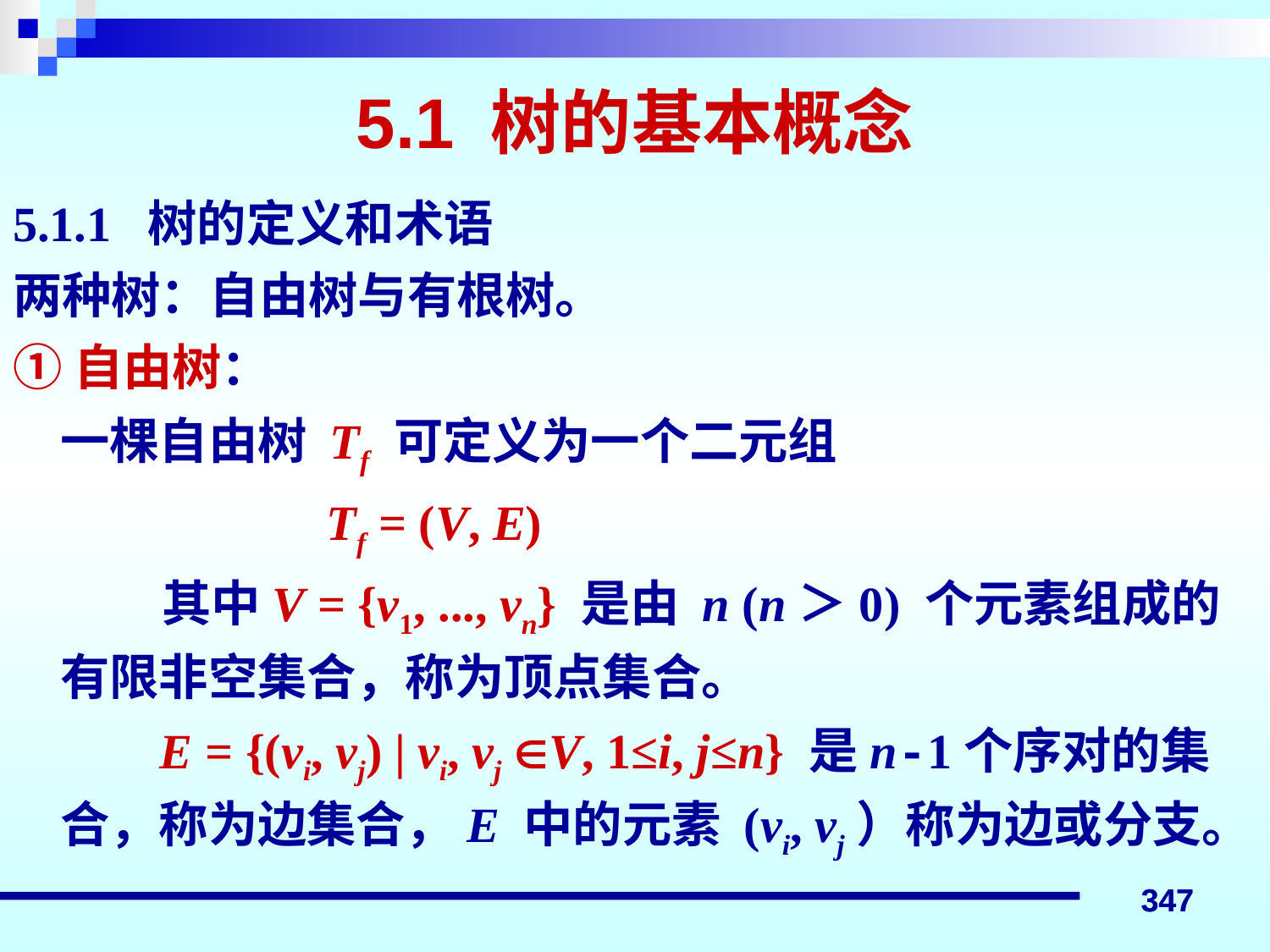

# 5.1 树的基本概念
5.1.1  树的定义和术语
两种树：自由树与有根树。
①自由树：
	一棵自由树 Tf 可定义为一个二元组
			 Tf = (V, E)
	        其中V = {v1, ..., vn} 是由 n (n＞0) 个元素组成的有限非空集合，称为顶点集合。
            E = {(vi, vj) | vi, vj ∈V, 1≤i, j≤n} 是n-1个序对的集合，称为边集合，E 中的元素 (vi, vj）称为边或分支。
347
347